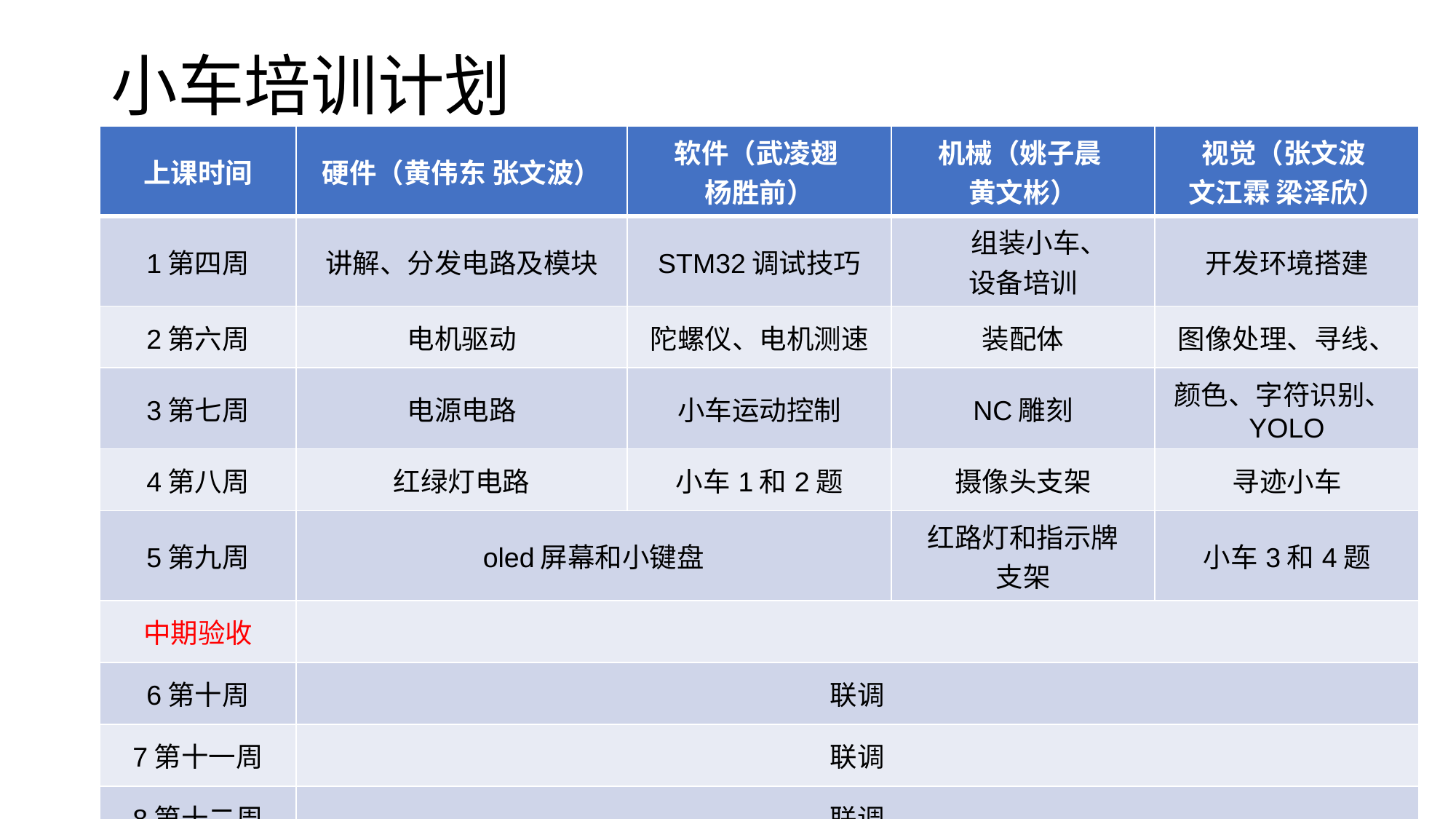

# 小车培训计划
| 上课时间 | 硬件（黄伟东 张文波） | 软件（武凌翅 杨胜前） | 机械（姚子晨 黄文彬） | 视觉（张文波 文江霖 梁泽欣） |
| --- | --- | --- | --- | --- |
| 1第四周 | 讲解、分发电路及模块 | STM32调试技巧 | 组装小车、 设备培训 | 开发环境搭建 |
| 2第六周 | 电机驱动 | 陀螺仪、电机测速 | 装配体 | 图像处理、寻线、 |
| 3第七周 | 电源电路 | 小车运动控制 | NC雕刻 | 颜色、字符识别、YOLO |
| 4第八周 | 红绿灯电路 | 小车1和2题 | 摄像头支架 | 寻迹小车 |
| 5第九周 | oled屏幕和小键盘 | oled屏幕和小键盘 | 红路灯和指示牌 支架 | 小车3和4题 |
| 中期验收 |  |  |  |  |
| 6第十周 | 联调 |  |  |  |
| 7第十一周 | 联调 |  |  |  |
| 8第十二周 | 联调 |  |  |  |